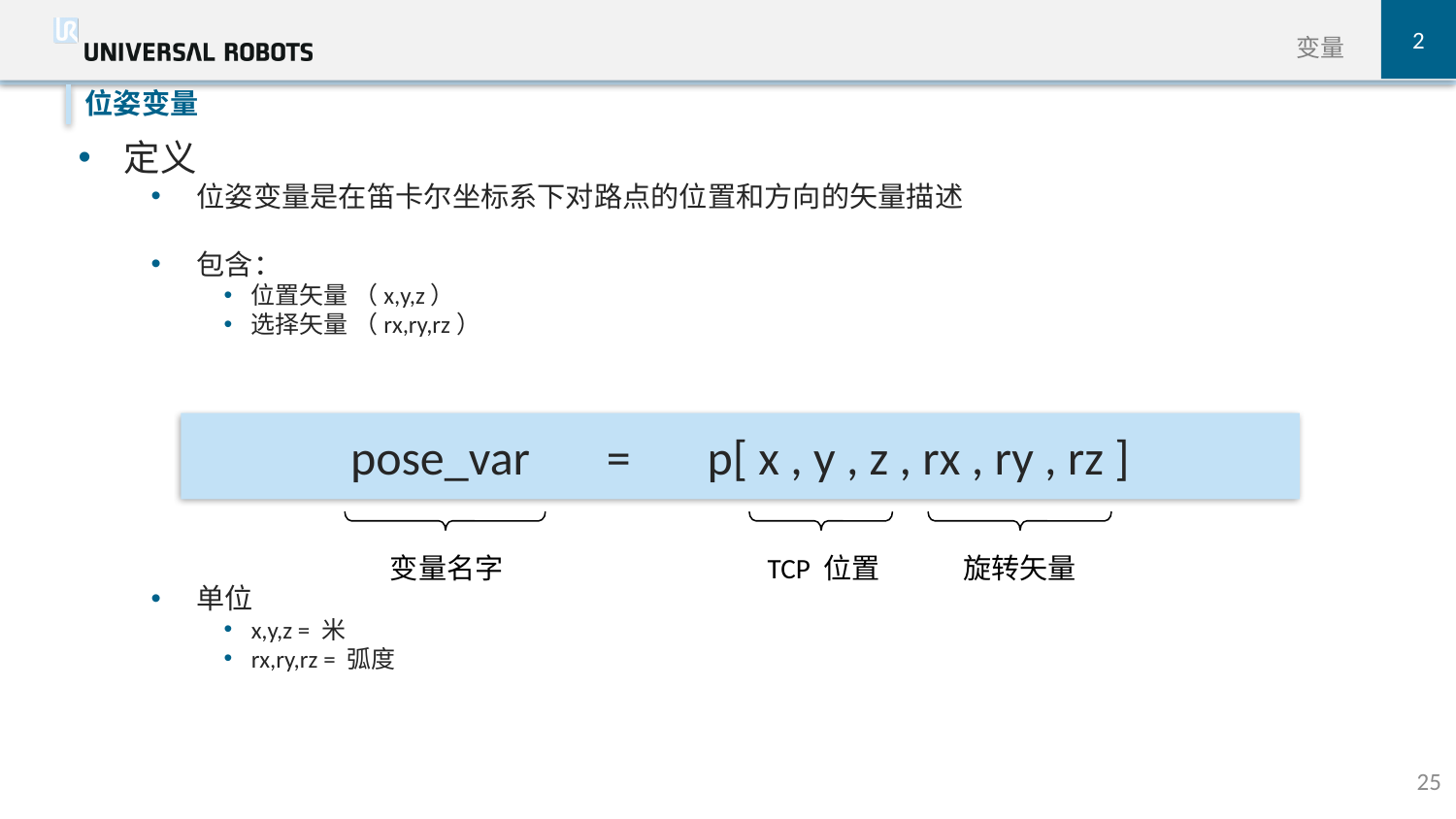

2
变量
位姿变量
定义
位姿变量是在笛卡尔坐标系下对路点的位置和方向的矢量描述

包含：
位置矢量 （x,y,z）
选择矢量 （rx,ry,rz）

单位
x,y,z = 米
rx,ry,rz = 弧度
pose_var       =       p[ x , y , z , rx , ry , rz ]

变量名字
TCP 位置
旋转矢量
25